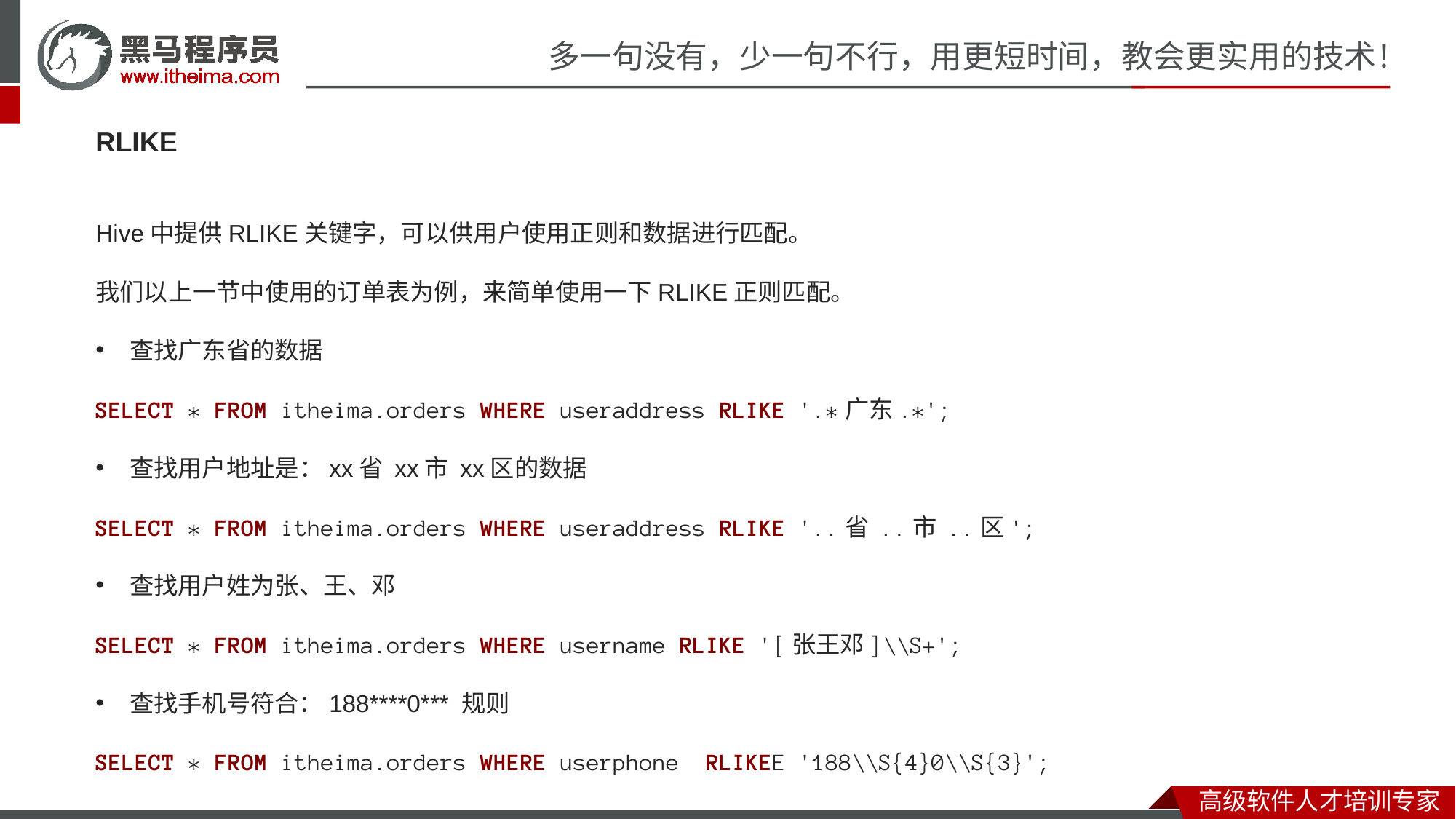

RLIKE
Hive中提供RLIKE关键字，可以供用户使用正则和数据进行匹配。
我们以上一节中使用的订单表为例，来简单使用一下RLIKE正则匹配。
查找广东省的数据
SELECT * FROM itheima.orders WHERE useraddress RLIKE '.*广东.*';
查找用户地址是：xx省 xx市 xx区的数据
SELECT * FROM itheima.orders WHERE useraddress RLIKE '..省 ..市 ..区';
查找用户姓为张、王、邓
SELECT * FROM itheima.orders WHERE username RLIKE '[张王邓]\\S+';
查找手机号符合：188****0*** 规则
SELECT * FROM itheima.orders WHERE userphone  RLIKEE '188\\S{4}0\\S{3}';